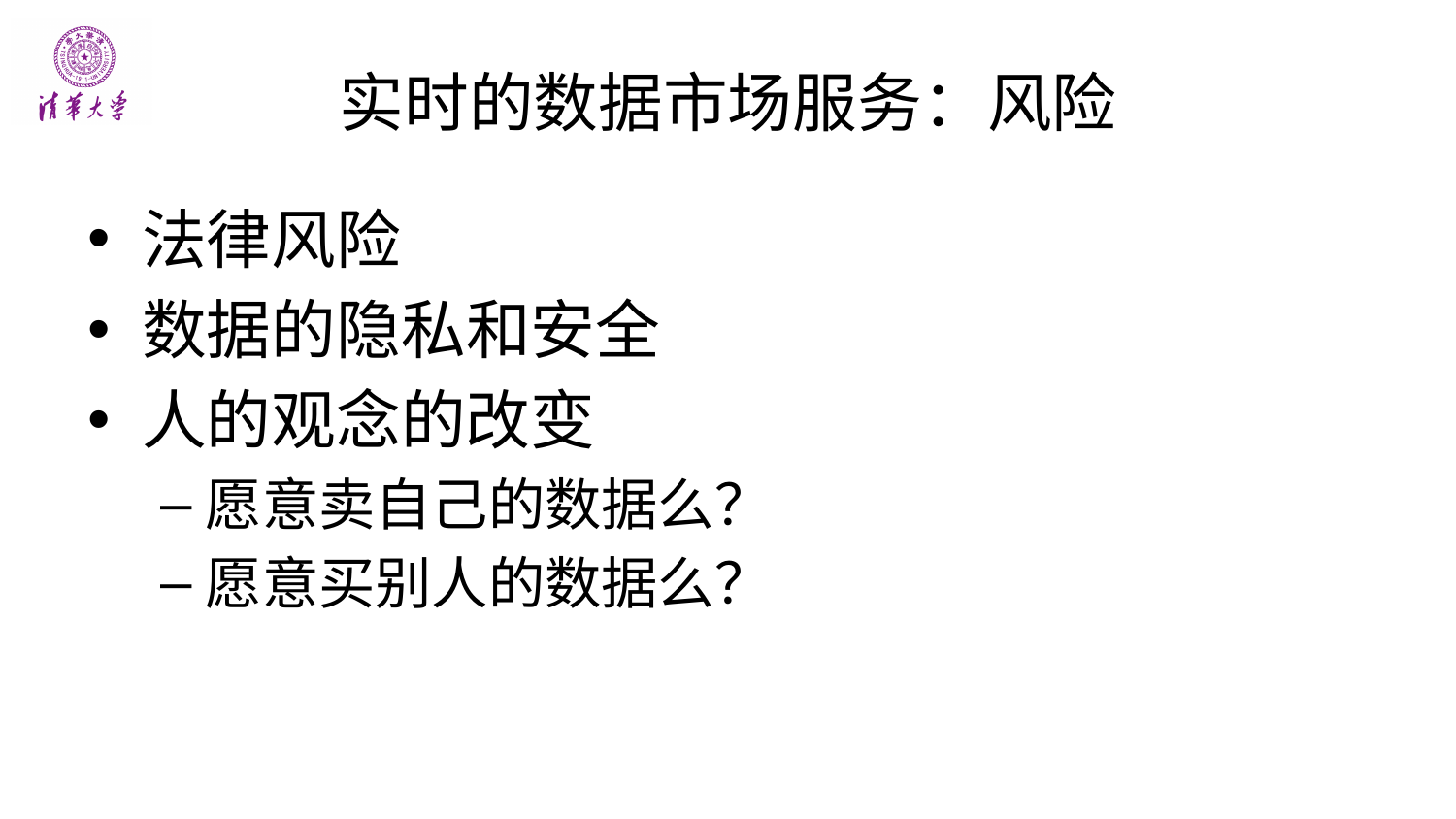

# 实时的数据市场服务：风险
法律风险
数据的隐私和安全
人的观念的改变
愿意卖自己的数据么？
愿意买别人的数据么？